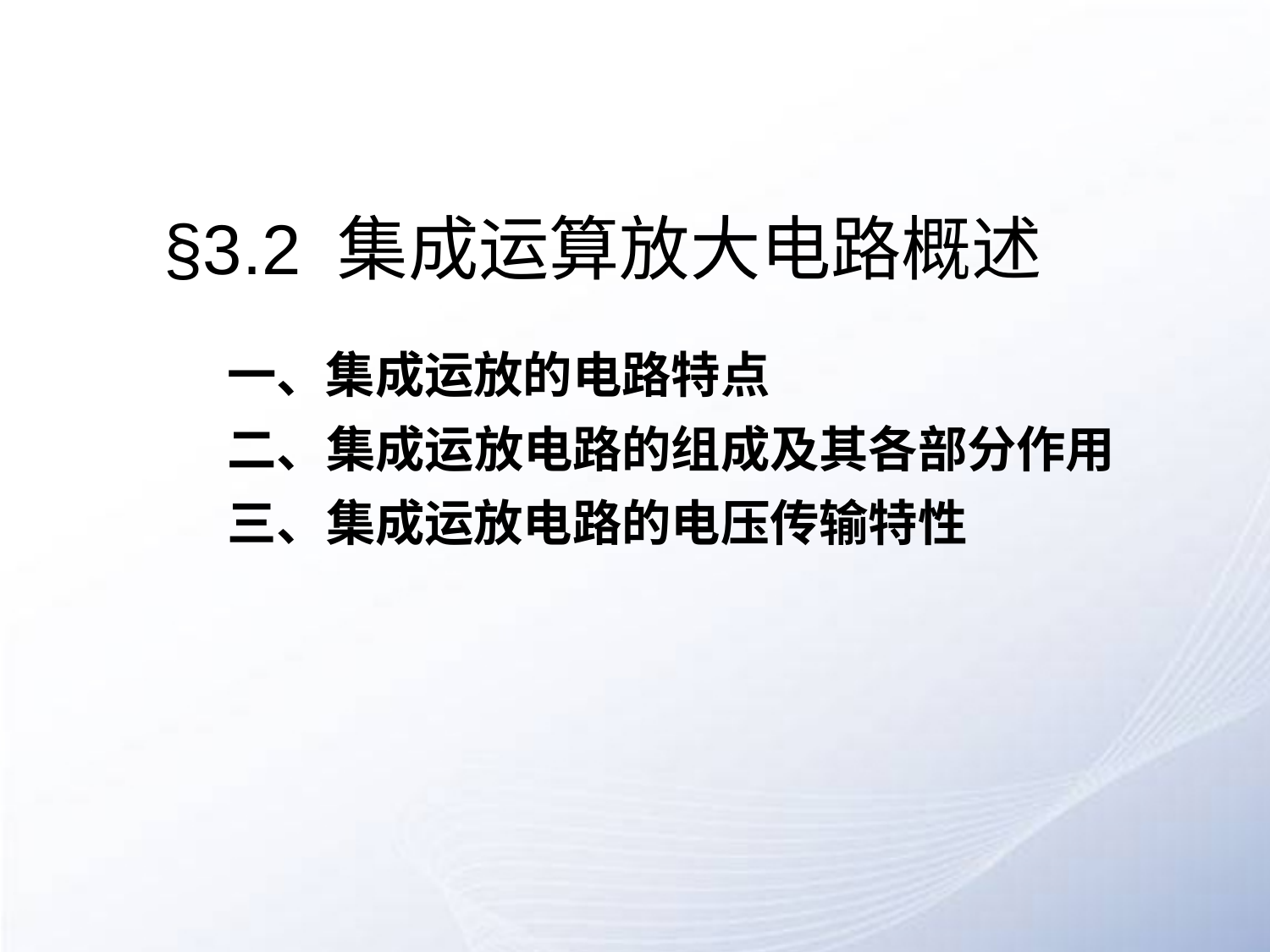

# §3.2 集成运算放大电路概述
一、集成运放的电路特点
二、集成运放电路的组成及其各部分作用
三、集成运放电路的电压传输特性